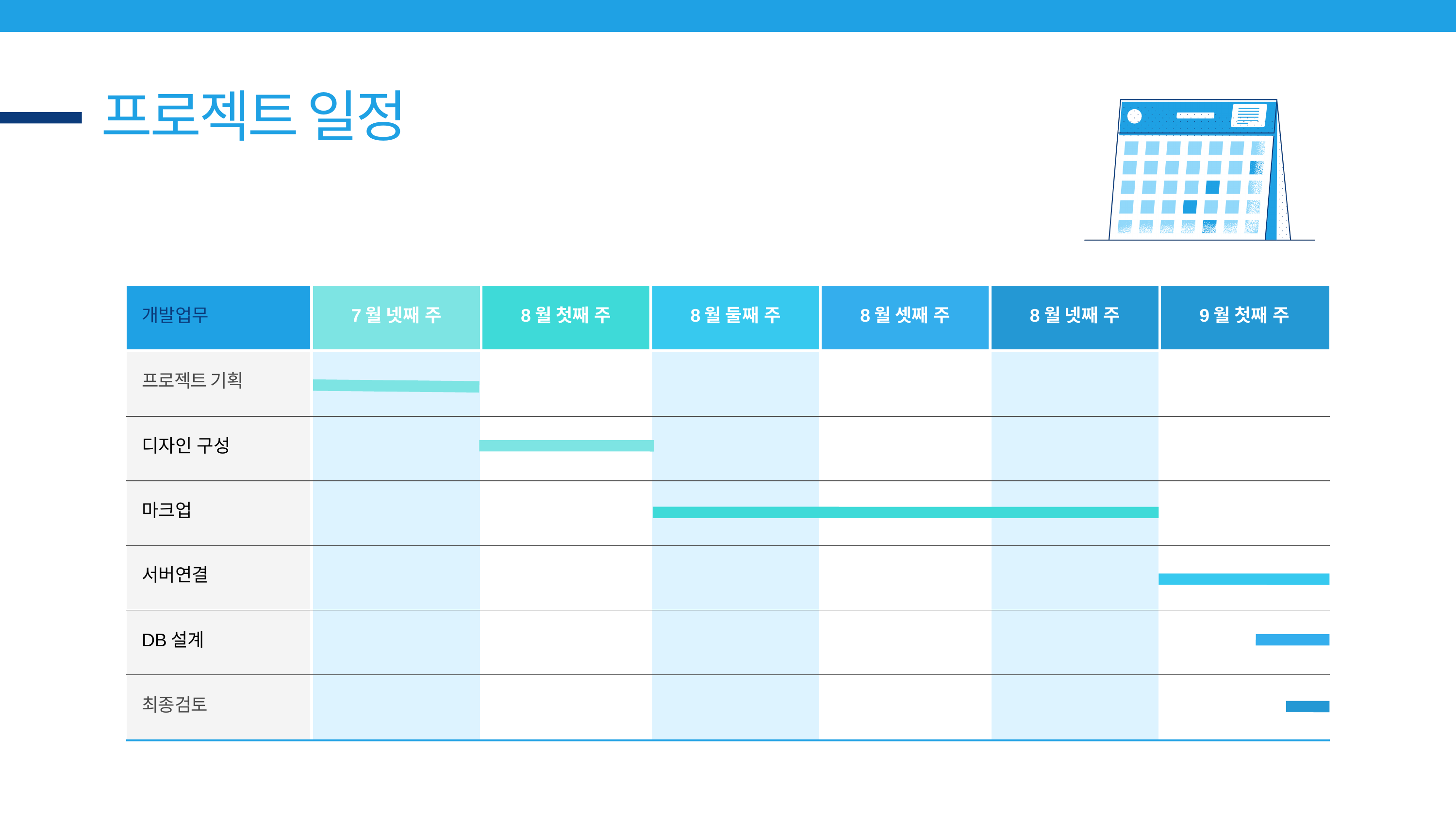

프로젝트 일정

| 개발업무 | 7월 넷째 주 | 8월 첫째 주 | 8월 둘째 주 | 8월 셋째 주 | 8월 넷째 주 | 9월 첫째 주 |
| --- | --- | --- | --- | --- | --- | --- |
| 프로젝트 기획 |  |  |  |  |  |  |
| 디자인 구성 |  |  |  |  |  |  |
| 마크업 |  |  |  |  |  |  |
| 서버연결 |  |  |  |  |  |  |
| DB설계 |  |  |  |  |  |  |
| 최종검토 |  |  |  |  |  |  |